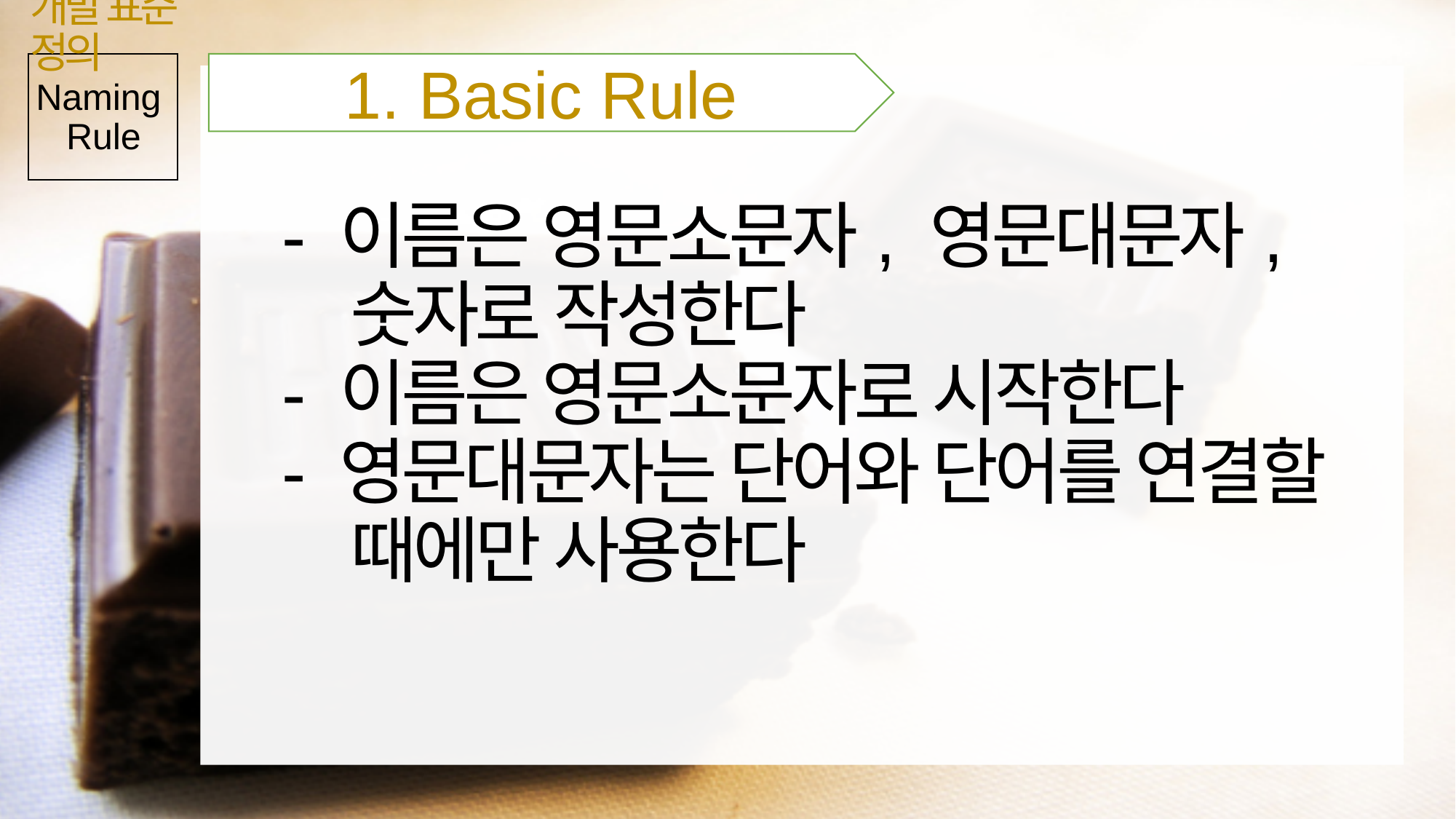

개발 표준 정의
1. Basic Rule
# Naming Rule
 - 이름은 영문소문자, 영문대문자, 숫자로 작성한다
 - 이름은 영문소문자로 시작한다
 - 영문대문자는 단어와 단어를 연결할 때에만 사용한다
31